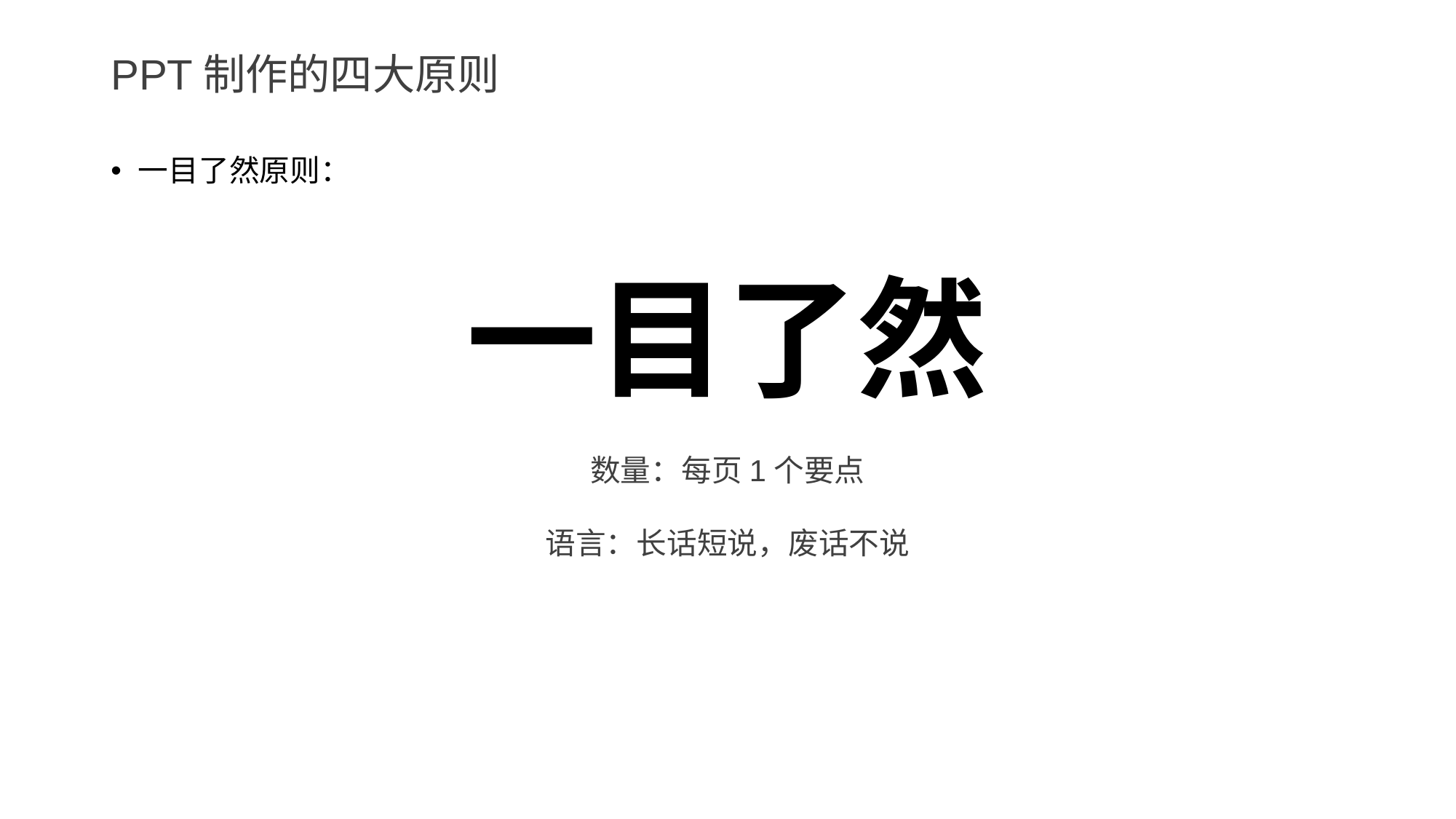

# PPT制作的四大原则
一目了然原则：
一目了然
数量：每页1个要点

语言：长话短说，废话不说